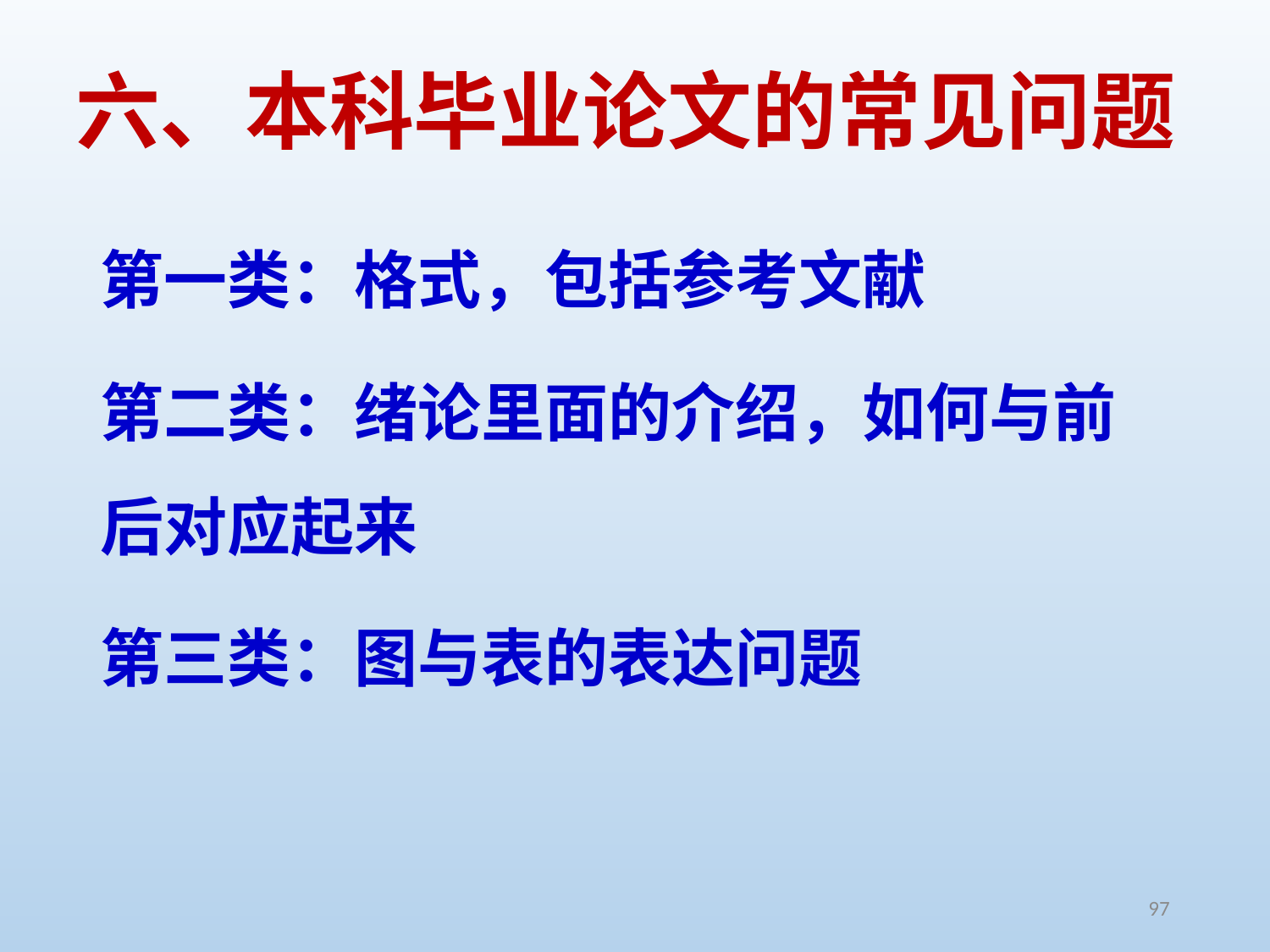

# 六、本科毕业论文的常见问题
第一类：格式，包括参考文献
第二类：绪论里面的介绍，如何与前后对应起来
第三类：图与表的表达问题
97